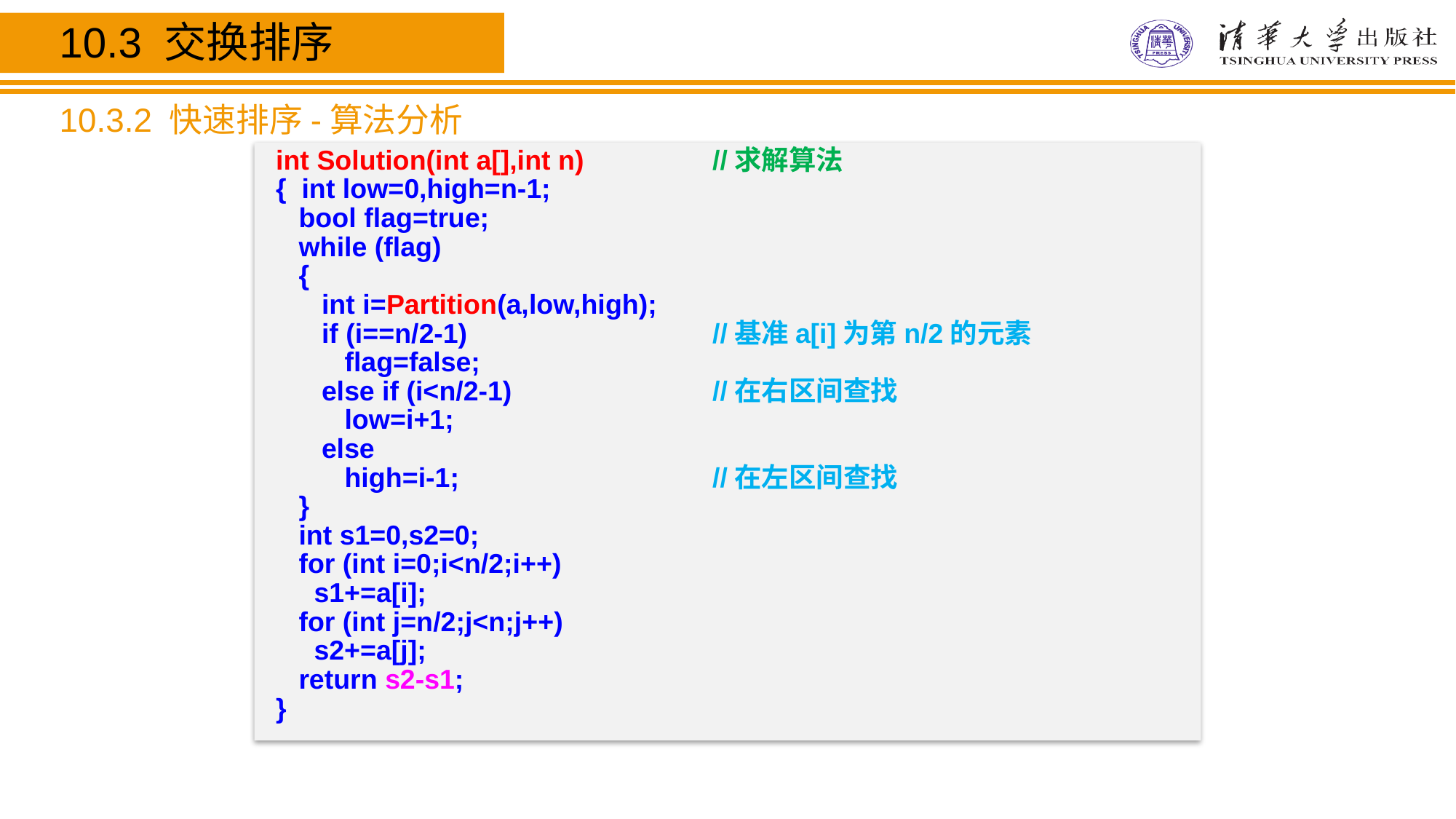

10.3 交换排序
10.3.2 快速排序-算法分析
int Solution(int a[],int n)		//求解算法
{  int low=0,high=n-1;
   bool flag=true;
   while (flag)
   {
      int i=Partition(a,low,high);
      if (i==n/2-1)			//基准a[i]为第n/2的元素
         flag=false;
      else if (i<n/2-1)		//在右区间查找
         low=i+1;
      else
         high=i-1;			//在左区间查找
   }
   int s1=0,s2=0;
   for (int i=0;i<n/2;i++)
     s1+=a[i];
   for (int j=n/2;j<n;j++)
     s2+=a[j];
   return s2-s1;
}